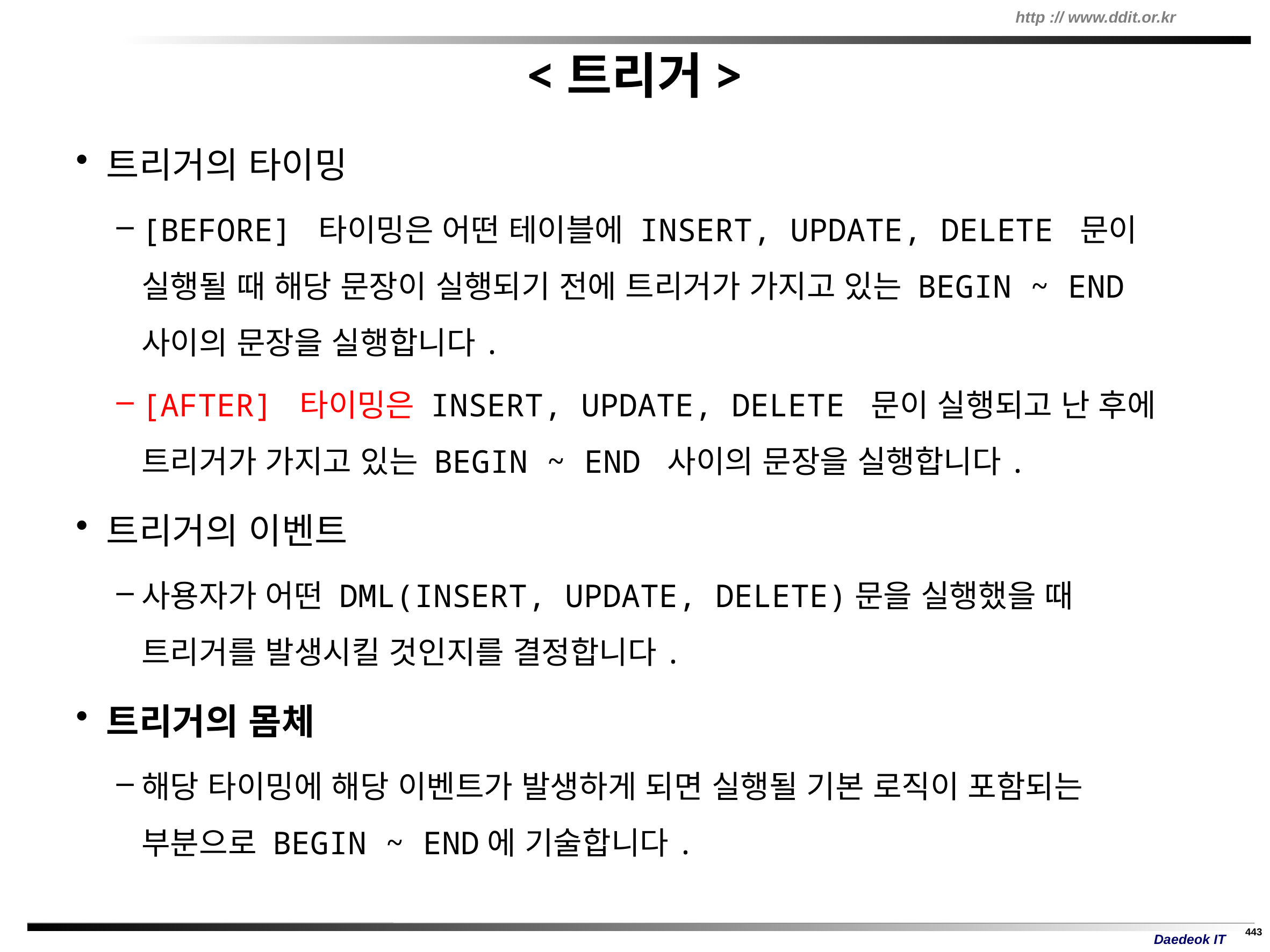

# <트리거>
트리거의 타이밍
[BEFORE] 타이밍은 어떤 테이블에 INSERT, UPDATE, DELETE 문이 실행될 때 해당 문장이 실행되기 전에 트리거가 가지고 있는 BEGIN ~ END 사이의 문장을 실행합니다.
[AFTER] 타이밍은 INSERT, UPDATE, DELETE 문이 실행되고 난 후에 트리거가 가지고 있는 BEGIN ~ END 사이의 문장을 실행합니다.
트리거의 이벤트
사용자가 어떤 DML(INSERT, UPDATE, DELETE)문을 실행했을 때 트리거를 발생시킬 것인지를 결정합니다.
트리거의 몸체
해당 타이밍에 해당 이벤트가 발생하게 되면 실행될 기본 로직이 포함되는 부분으로 BEGIN ~ END에 기술합니다.